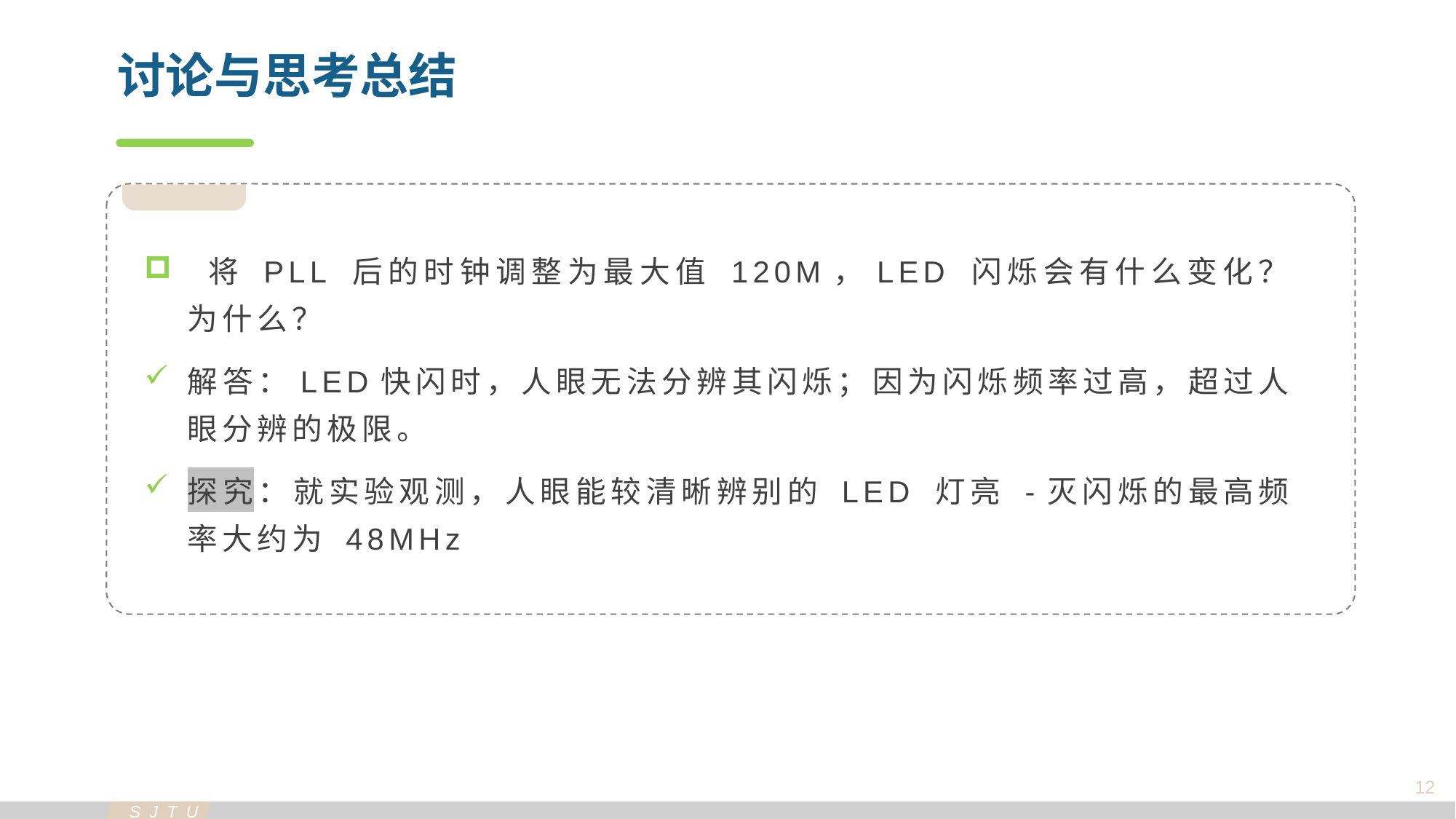

讨论与思考总结

 将 PLL 后的时钟调整为最大值 120M，LED 闪烁会有什么变化？为什么？
解答：LED快闪时，人眼无法分辨其闪烁；因为闪烁频率过高，超过人眼分辨的极限。
探究：就实验观测，人眼能较清晰辨别的 LED 灯亮 -灭闪烁的最高频率大约为 48MHz
12